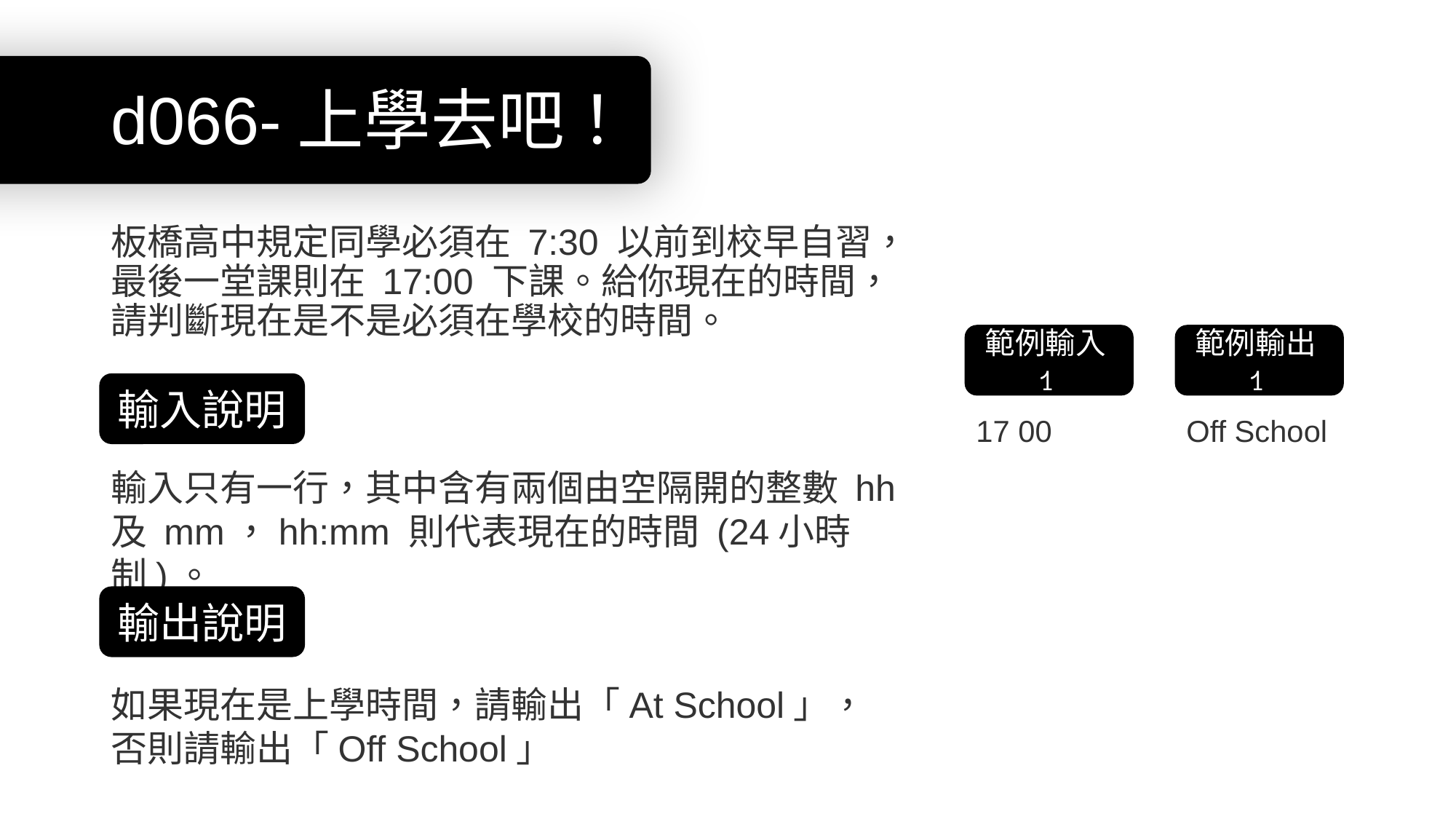

# d066-上學去吧！

板橋高中規定同學必須在 7:30 以前到校早自習，最後一堂課則在 17:00 下課。給你現在的時間，請判斷現在是不是必須在學校的時間。
範例輸入1
範例輸出1
輸入說明
17 00
Off School
輸入只有一行，其中含有兩個由空隔開的整數 hh 及 mm，hh:mm 則代表現在的時間 (24小時制)。
輸出說明
如果現在是上學時間，請輸出「At School」，否則請輸出「Off School」